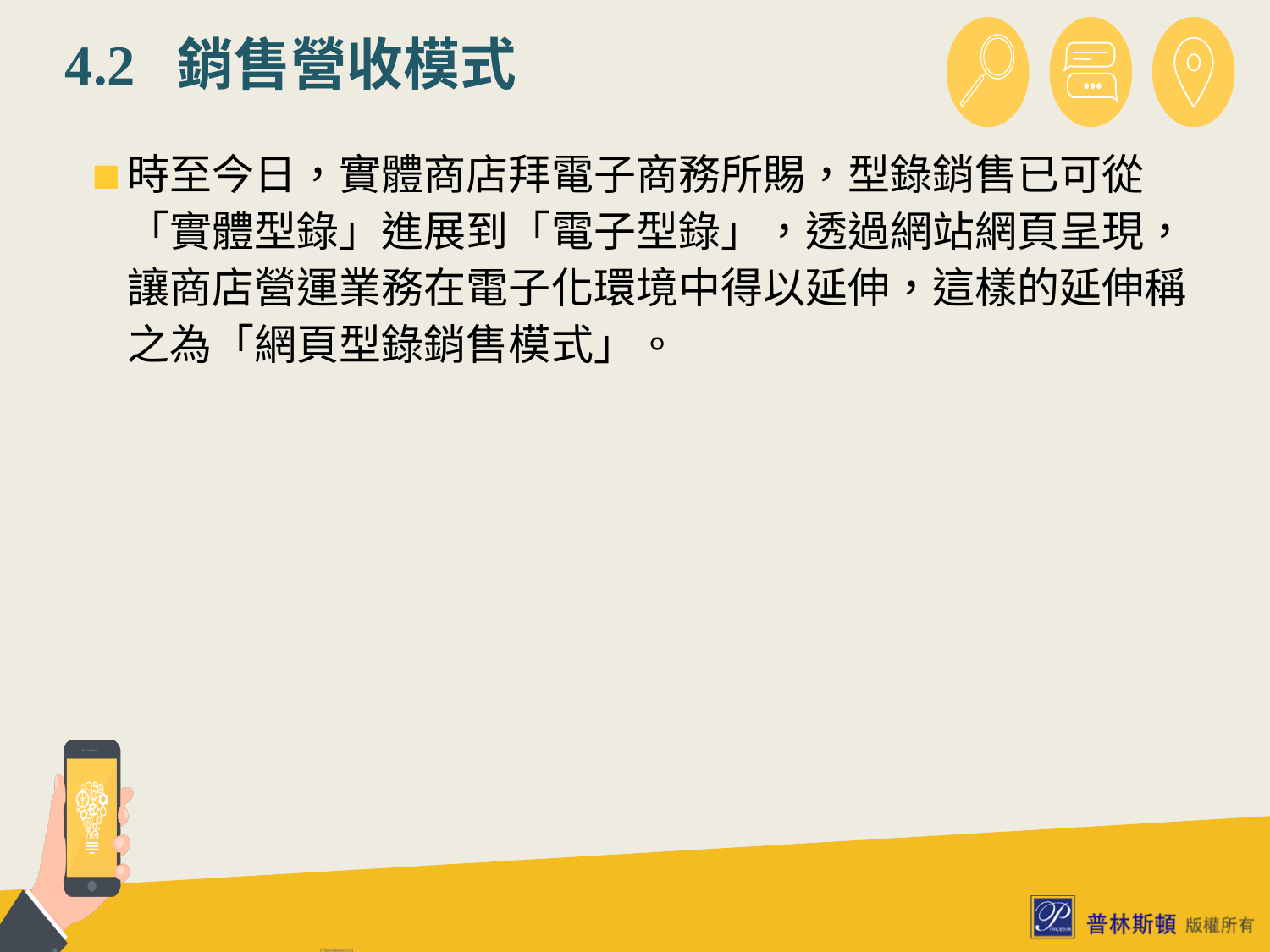

# 4.2  銷售營收模式
時至今日，實體商店拜電子商務所賜，型錄銷售已可從「實體型錄」進展到「電子型錄」，透過網站網頁呈現，讓商店營運業務在電子化環境中得以延伸，這樣的延伸稱之為「網頁型錄銷售模式」。